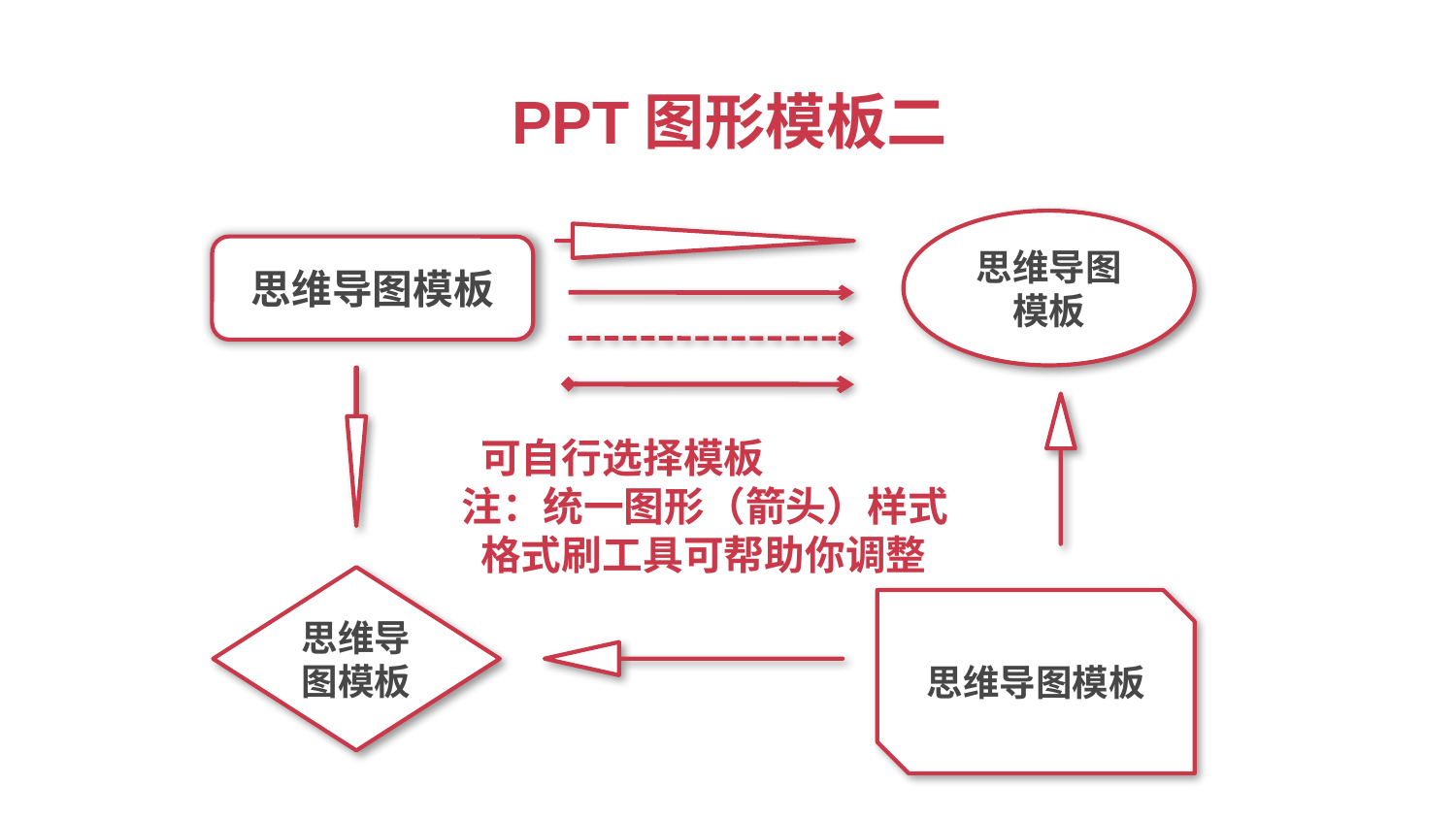

PPT图形模板二
思维导图模板

思维导图模板

 可自行选择模板
注：统一图形（箭头）样式
 格式刷工具可帮助你调整
思维导图模板
思维导图模板